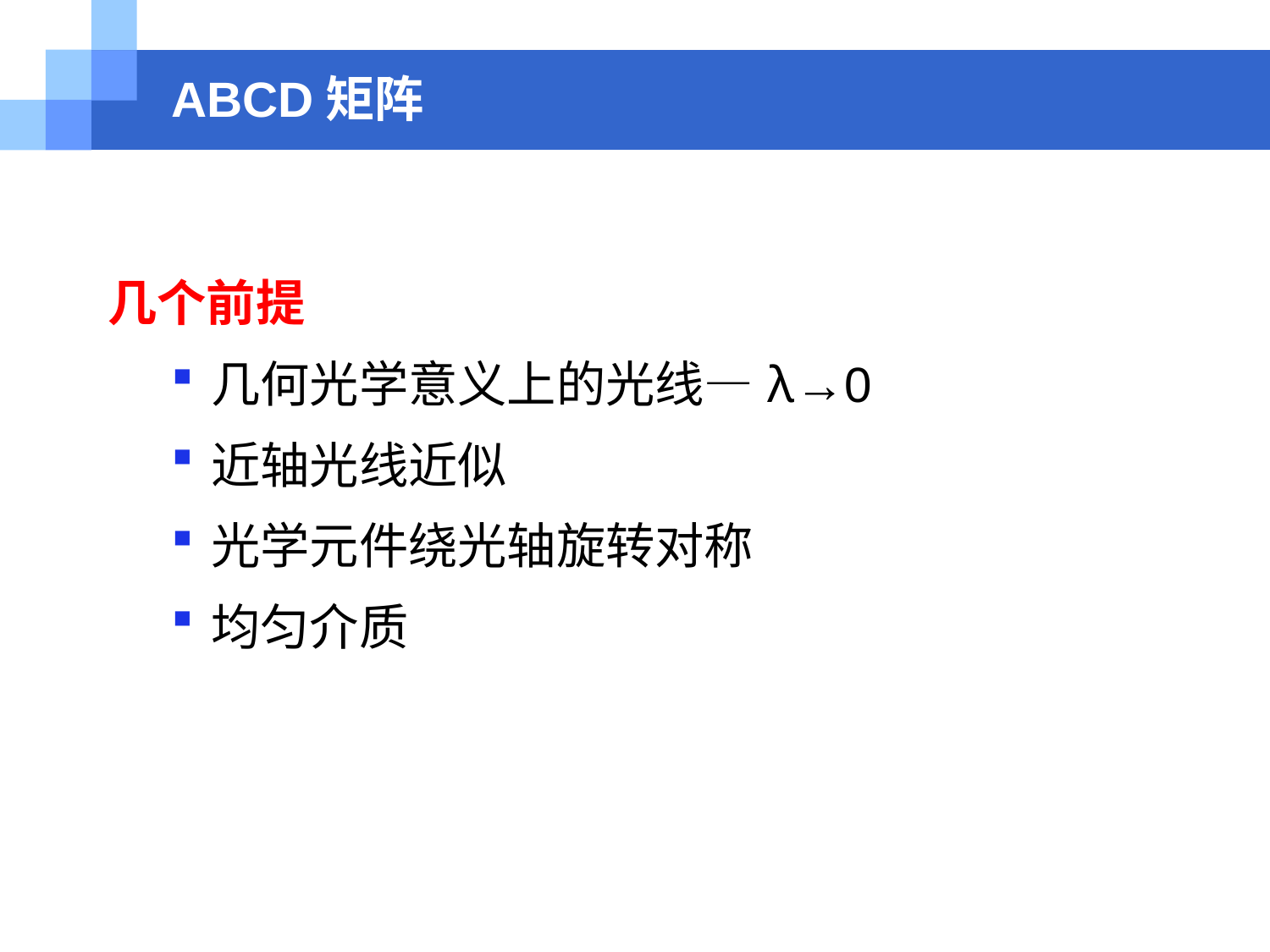

# ABCD矩阵
几个前提
几何光学意义上的光线—λ→0
近轴光线近似
光学元件绕光轴旋转对称
均匀介质